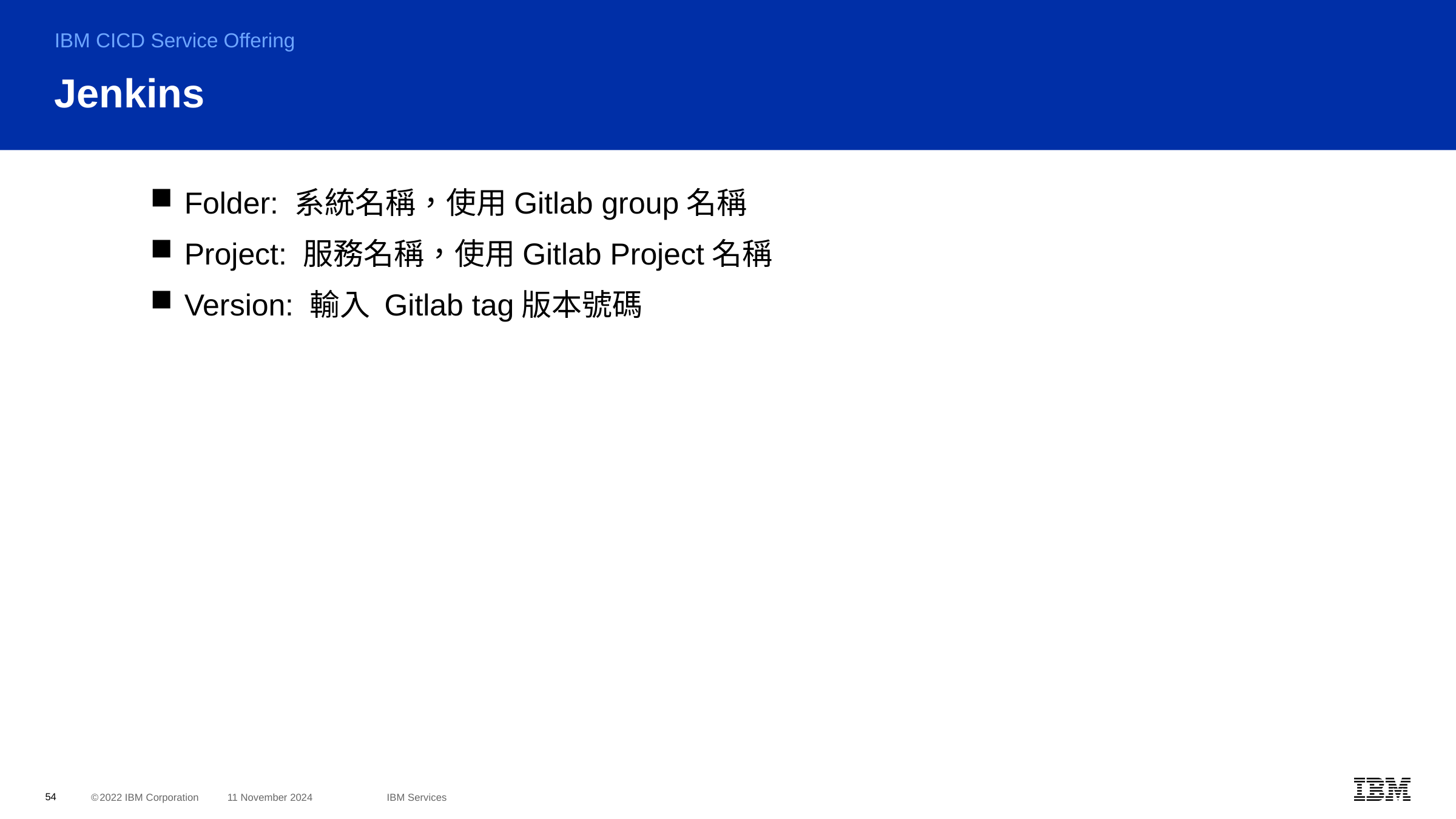

IBM CICD Service Offering
# Jenkins
Folder: 系統名稱，使用Gitlab group名稱
Project: 服務名稱，使用Gitlab Project名稱
Version: 輸入 Gitlab tag版本號碼